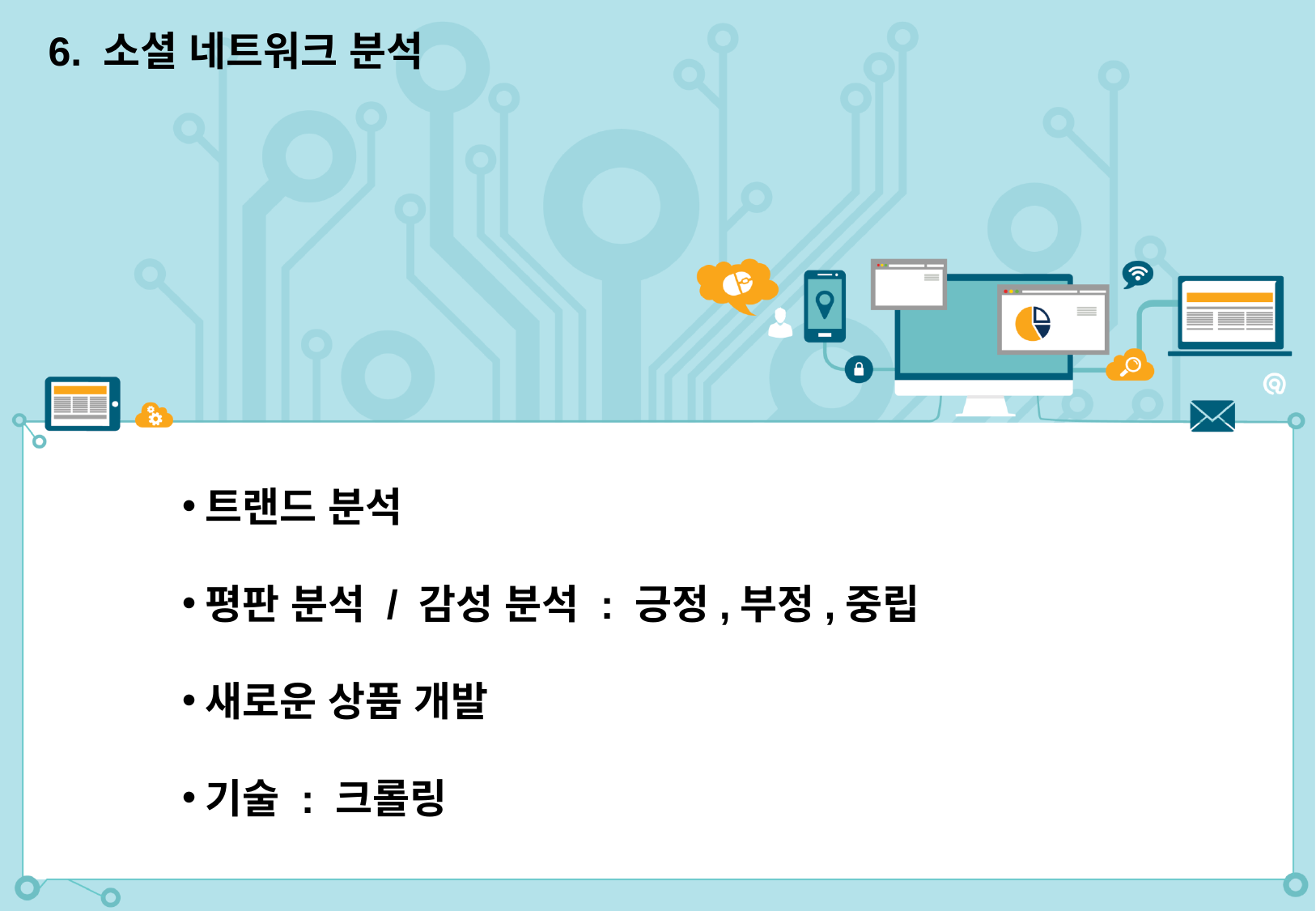

6. 소셜 네트워크 분석
트랜드 분석
평판 분석 / 감성 분석 : 긍정,부정,중립
새로운 상품 개발
기술 : 크롤링